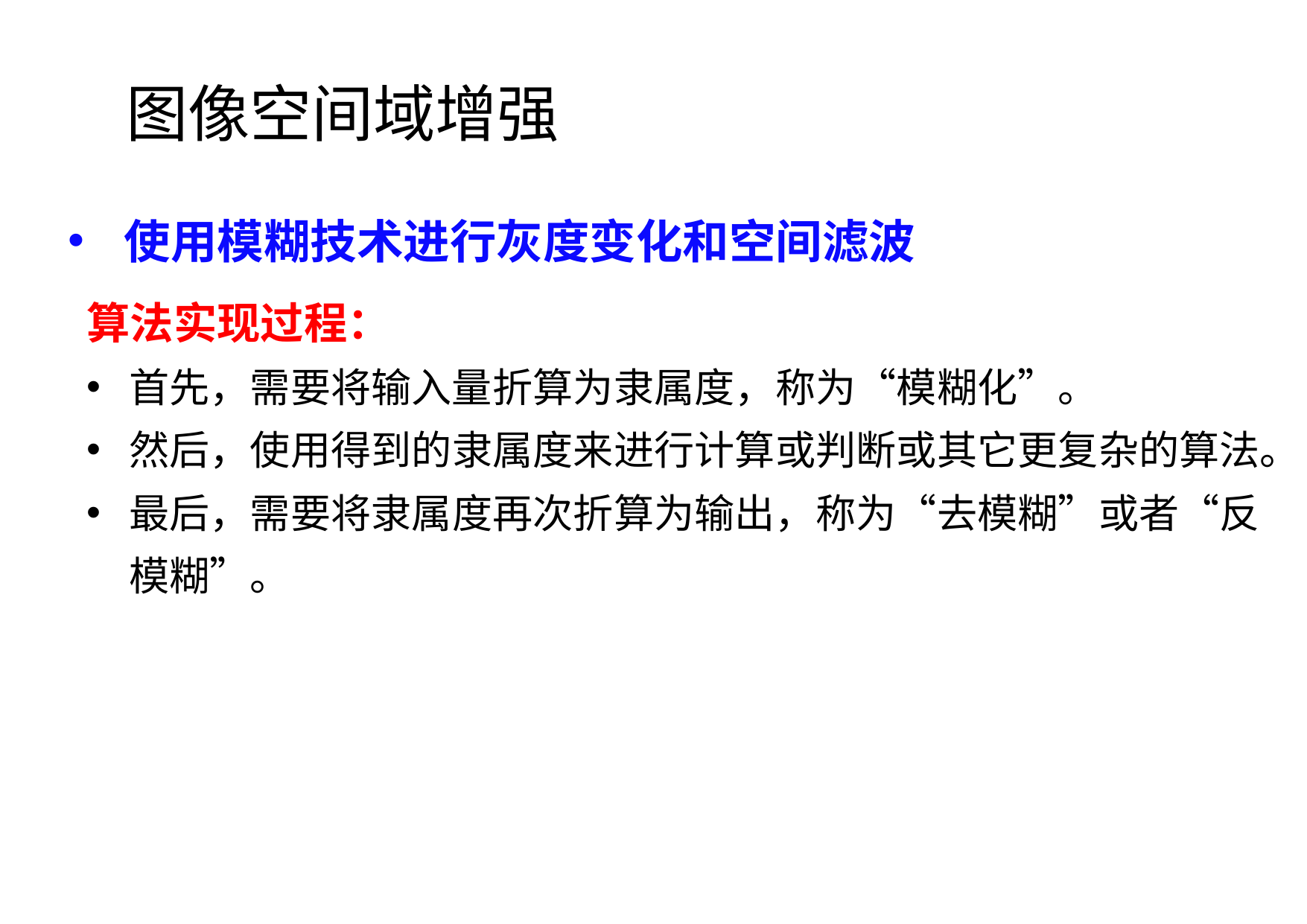

图像空间域增强
使用模糊技术进行灰度变化和空间滤波
算法实现过程：
首先，需要将输入量折算为隶属度，称为“模糊化”。
然后，使用得到的隶属度来进行计算或判断或其它更复杂的算法。
最后，需要将隶属度再次折算为输出，称为“去模糊”或者“反模糊”。